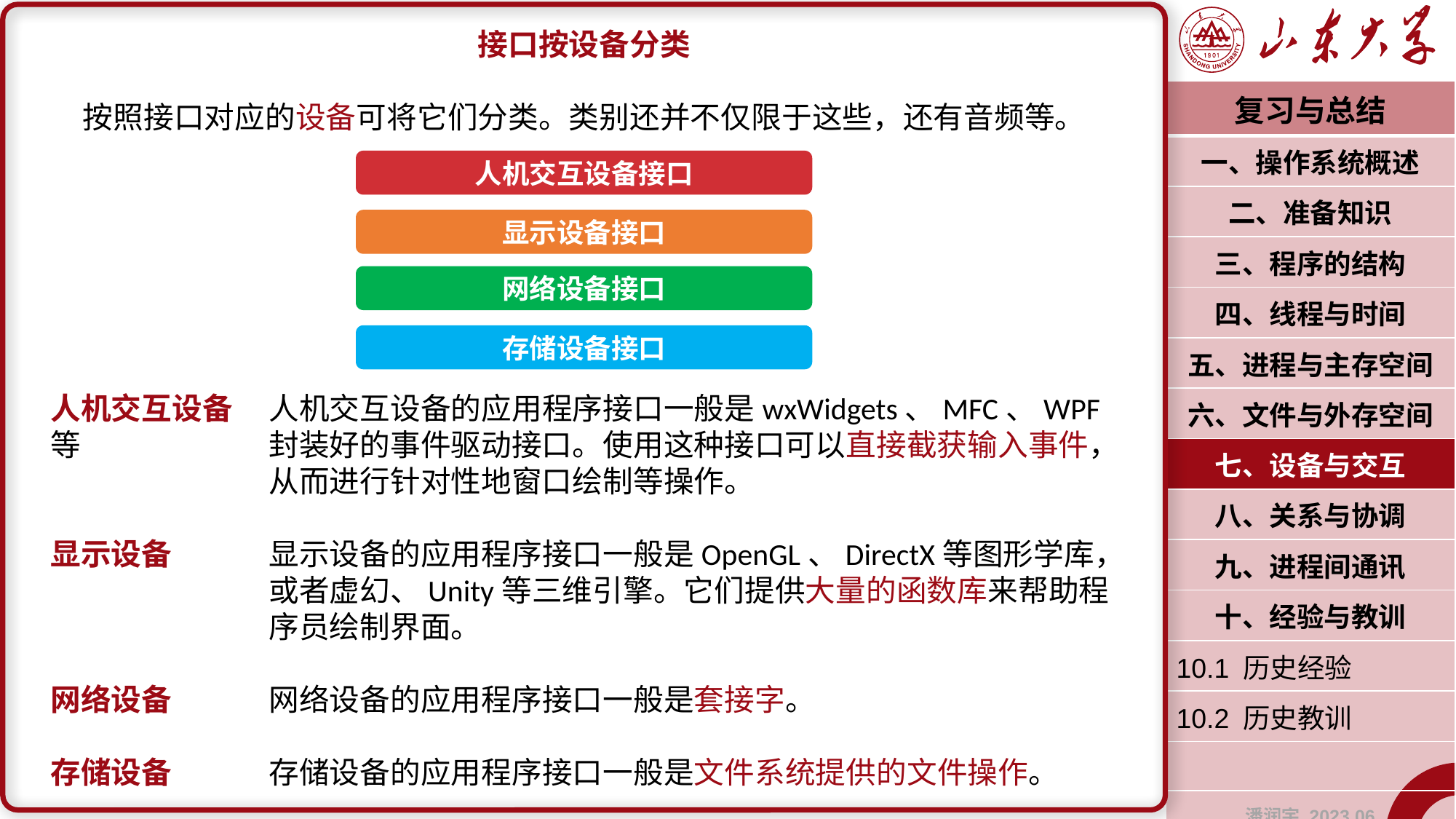

接口按设备分类

按照接口对应的设备可将它们分类。类别还并不仅限于这些，还有音频等。

人机交互设备	人机交互设备的应用程序接口一般是wxWidgets、MFC、WPF等		封装好的事件驱动接口。使用这种接口可以直接截获输入事件，		从而进行针对性地窗口绘制等操作。

显示设备	显示设备的应用程序接口一般是OpenGL、DirectX等图形学库，		或者虚幻、Unity等三维引擎。它们提供大量的函数库来帮助程		序员绘制界面。

网络设备	网络设备的应用程序接口一般是套接字。

存储设备	存储设备的应用程序接口一般是文件系统提供的文件操作。
| 复习与总结 |
| --- |
| 一、操作系统概述 |
| 二、准备知识 |
| 三、程序的结构 |
| 四、线程与时间 |
| 五、进程与主存空间 |
| 六、文件与外存空间 |
| 七、设备与交互 |
| 八、关系与协调 |
| 九、进程间通讯 |
| 十、经验与教训 |
| 10.1 历史经验 |
| 10.2 历史教训 |
|  |
| 潘润宇 2023.06 |
人机交互设备接口
显示设备接口
网络设备接口
存储设备接口